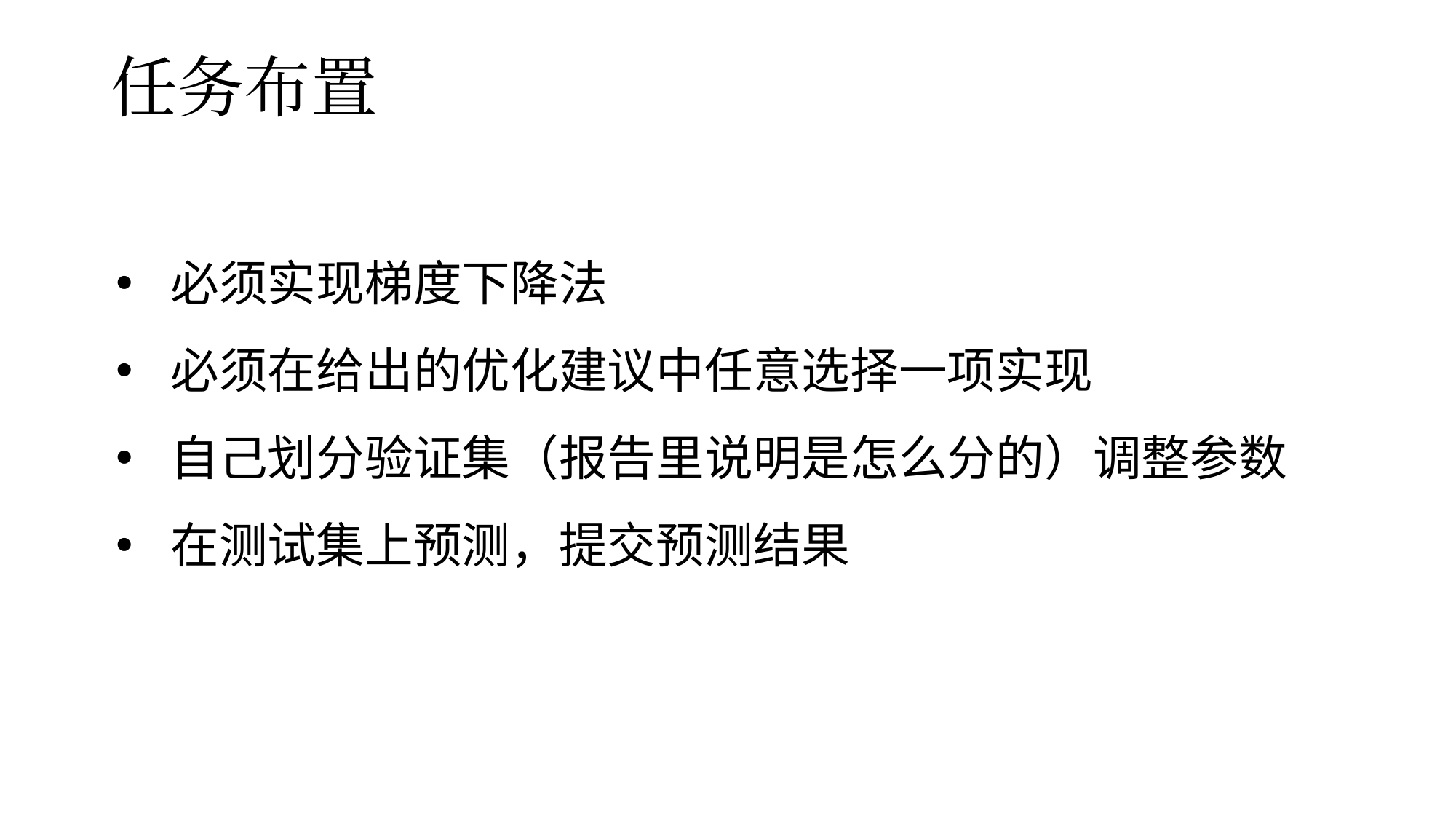

# 任务布置
必须实现梯度下降法
必须在给出的优化建议中任意选择一项实现
自己划分验证集（报告里说明是怎么分的）调整参数
在测试集上预测，提交预测结果